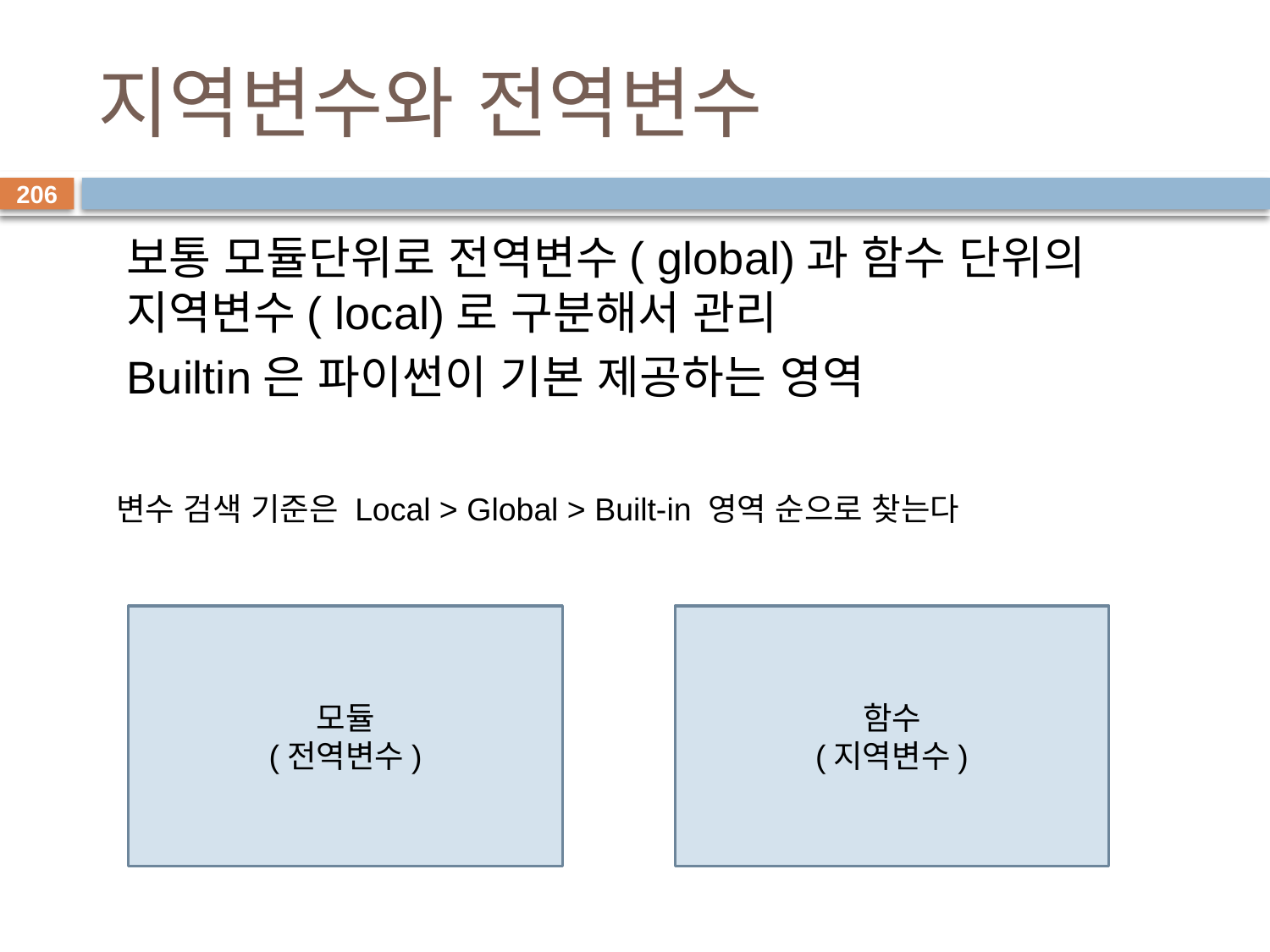

# 지역변수와 전역변수
206
보통 모듈단위로 전역변수( global)과 함수 단위의 지역변수( local)로 구분해서 관리
Builtin은 파이썬이 기본 제공하는 영역

변수 검색 기준은 Local > Global > Built-in 영역 순으로 찾는다
모듈
(전역변수)
함수
(지역변수)